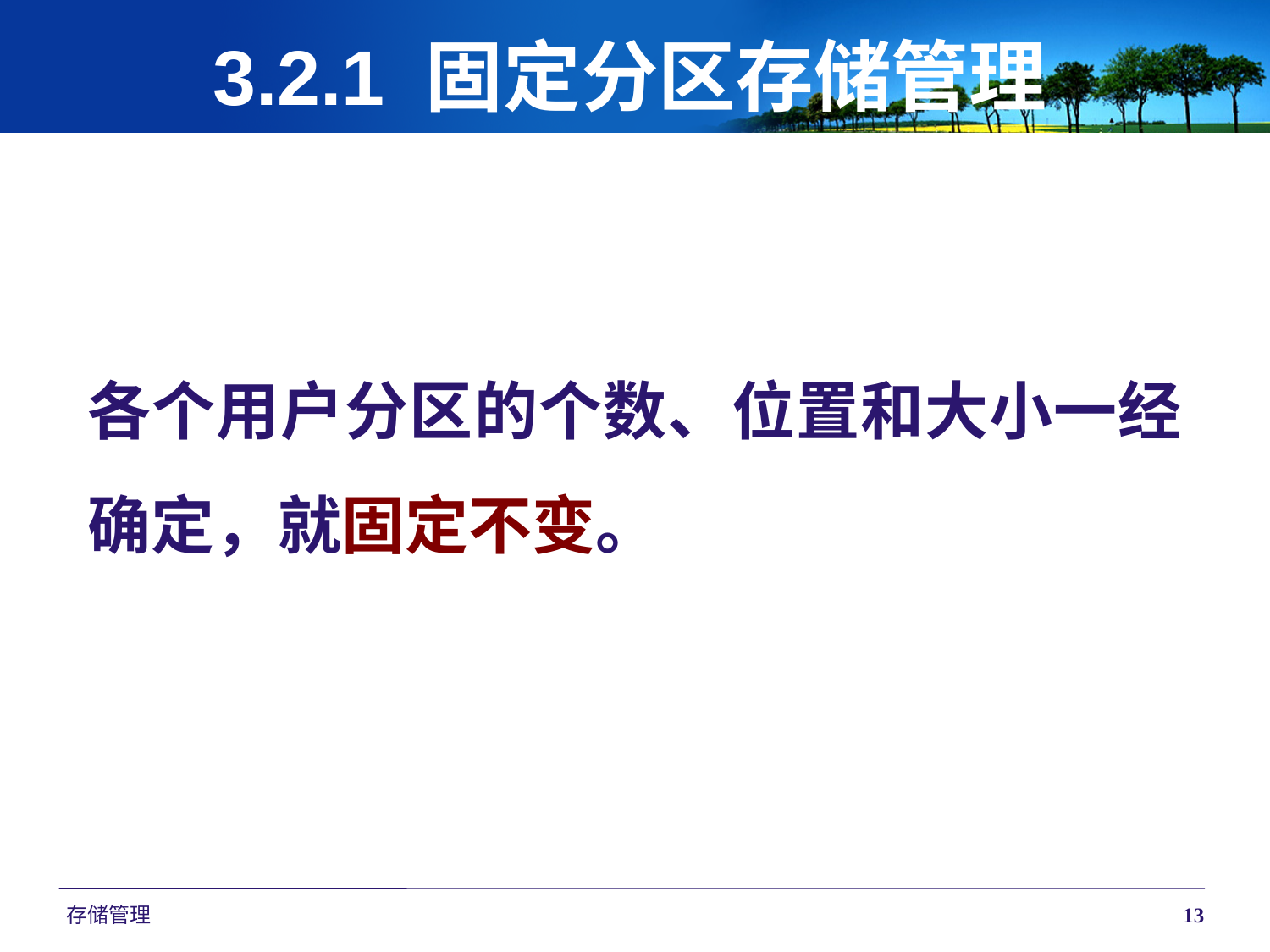

# 3.2.1 固定分区存储管理
各个用户分区的个数、位置和大小一经确定，就固定不变。
存储管理
13